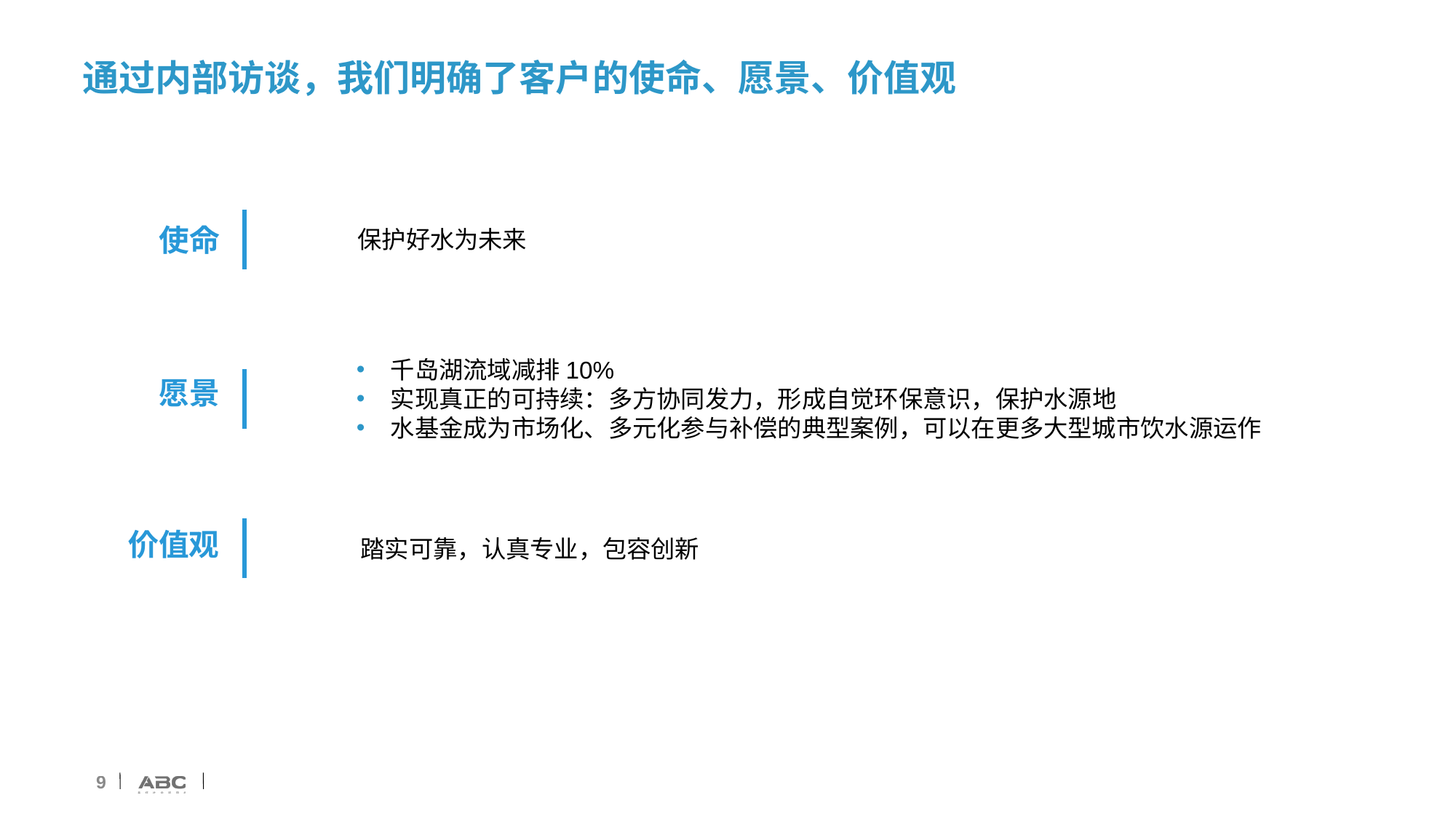

# 通过内部访谈，我们明确了客户的使命、愿景、价值观
使命
保护好水为未来
千岛湖流域减排10%
实现真正的可持续：多方协同发力，形成自觉环保意识，保护水源地
水基金成为市场化、多元化参与补偿的典型案例，可以在更多大型城市饮水源运作
愿景
价值观
踏实可靠，认真专业，包容创新

9